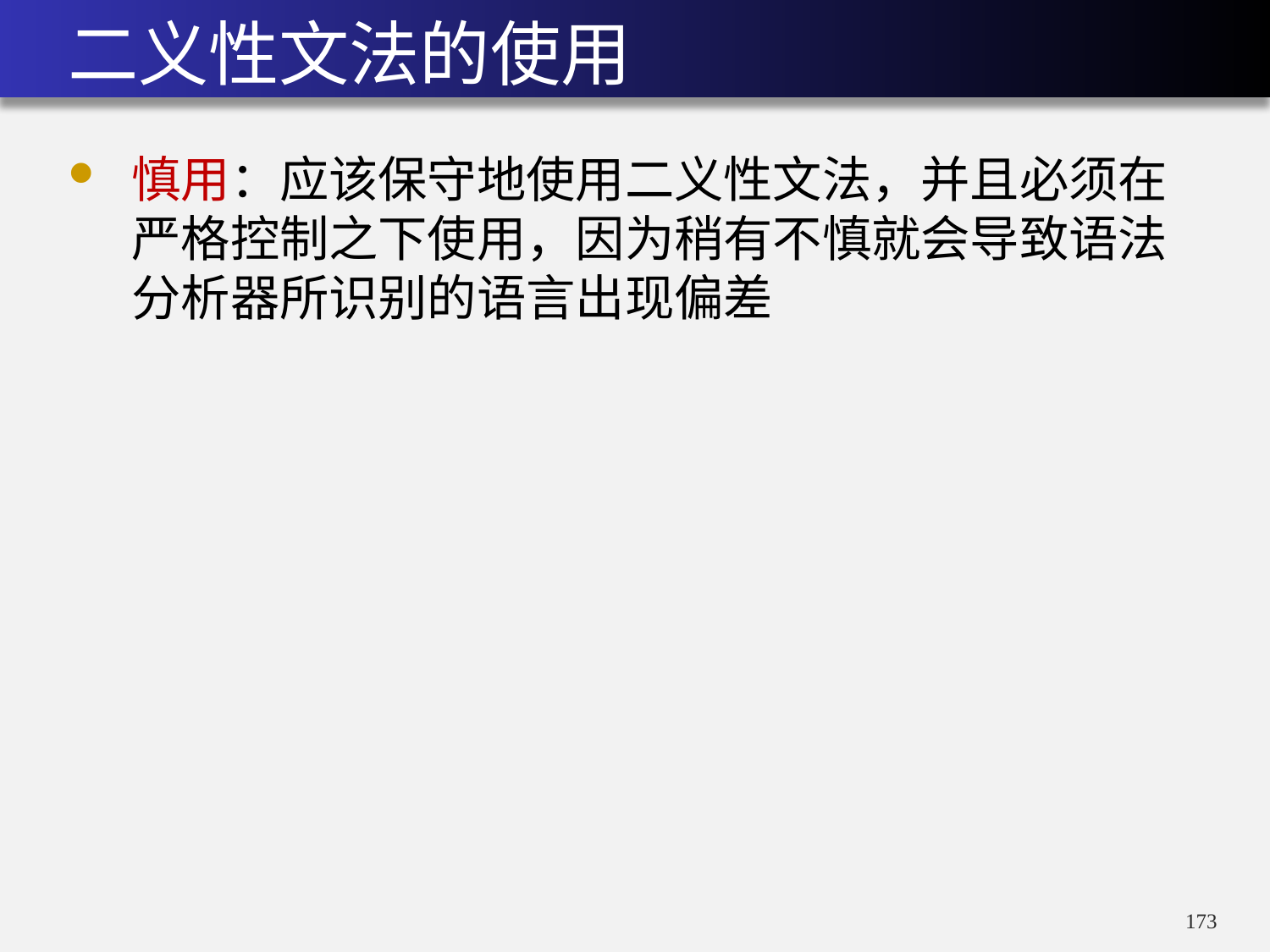

# 二义性文法的使用
慎用：应该保守地使用二义性文法，并且必须在严格控制之下使用，因为稍有不慎就会导致语法分析器所识别的语言出现偏差
173